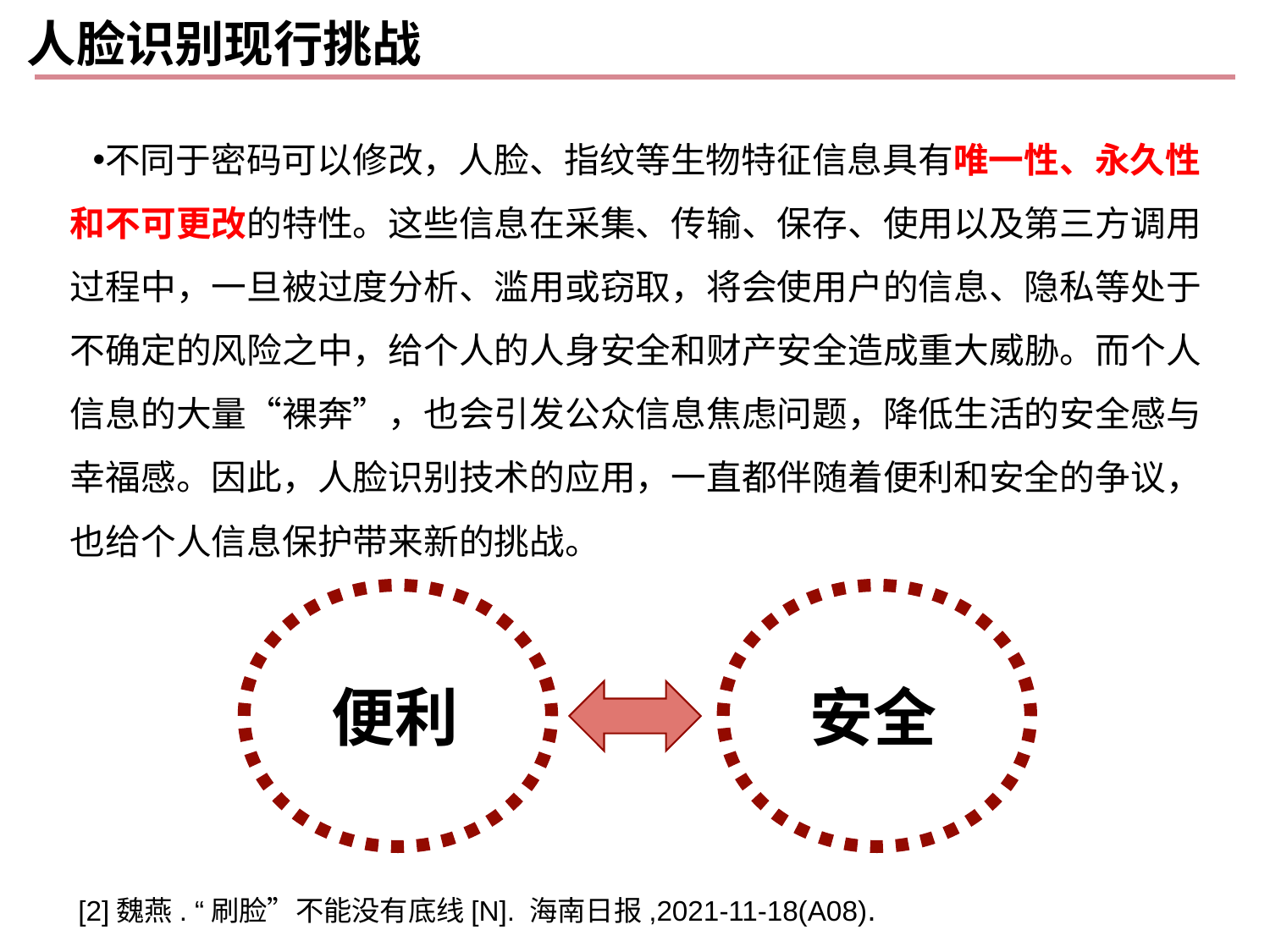

# 人脸识别现行挑战
不同于密码可以修改，人脸、指纹等生物特征信息具有唯一性、永久性和不可更改的特性。这些信息在采集、传输、保存、使用以及第三方调用过程中，一旦被过度分析、滥用或窃取，将会使用户的信息、隐私等处于不确定的风险之中，给个人的人身安全和财产安全造成重大威胁。而个人信息的大量“裸奔”，也会引发公众信息焦虑问题，降低生活的安全感与幸福感。因此，人脸识别技术的应用，一直都伴随着便利和安全的争议，也给个人信息保护带来新的挑战。

便利
安全

[2]魏燕. “刷脸”不能没有底线[N]. 海南日报,2021-11-18(A08).